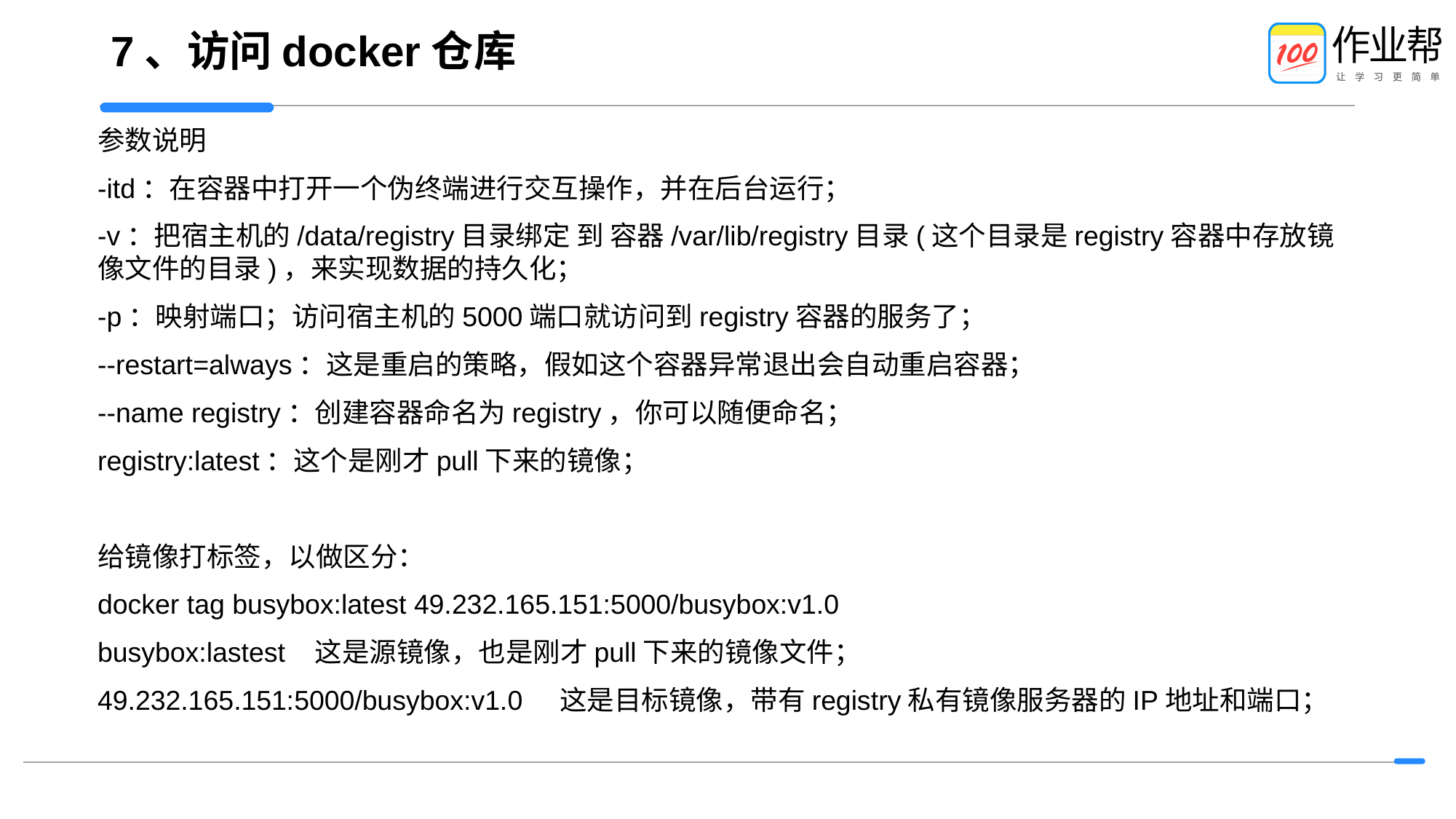

# 7、访问docker仓库
参数说明
-itd：在容器中打开一个伪终端进行交互操作，并在后台运行；
-v：把宿主机的/data/registry目录绑定 到 容器/var/lib/registry目录(这个目录是registry容器中存放镜像文件的目录)，来实现数据的持久化；
-p：映射端口；访问宿主机的5000端口就访问到registry容器的服务了；
--restart=always：这是重启的策略，假如这个容器异常退出会自动重启容器；
--name registry：创建容器命名为registry，你可以随便命名；
registry:latest：这个是刚才pull下来的镜像；

给镜像打标签，以做区分：
docker tag busybox:latest 49.232.165.151:5000/busybox:v1.0
busybox:lastest   这是源镜像，也是刚才pull下来的镜像文件；
49.232.165.151:5000/busybox:v1.0    这是目标镜像，带有registry私有镜像服务器的IP地址和端口；